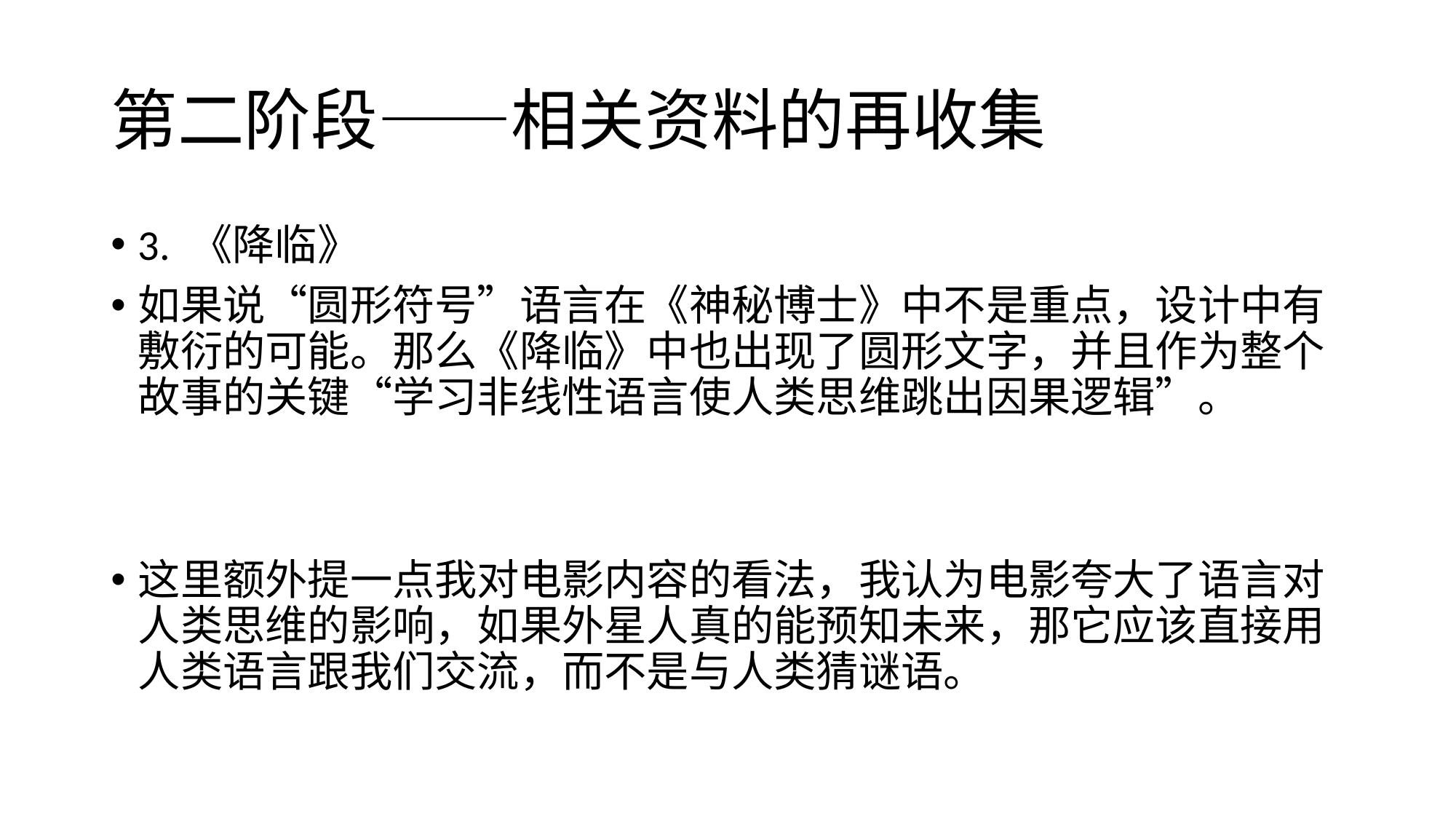

# 第二阶段——相关资料的再收集
3. 《降临》
如果说“圆形符号”语言在《神秘博士》中不是重点，设计中有敷衍的可能。那么《降临》中也出现了圆形文字，并且作为整个故事的关键“学习非线性语言使人类思维跳出因果逻辑”。

这里额外提一点我对电影内容的看法，我认为电影夸大了语言对人类思维的影响，如果外星人真的能预知未来，那它应该直接用人类语言跟我们交流，而不是与人类猜谜语。